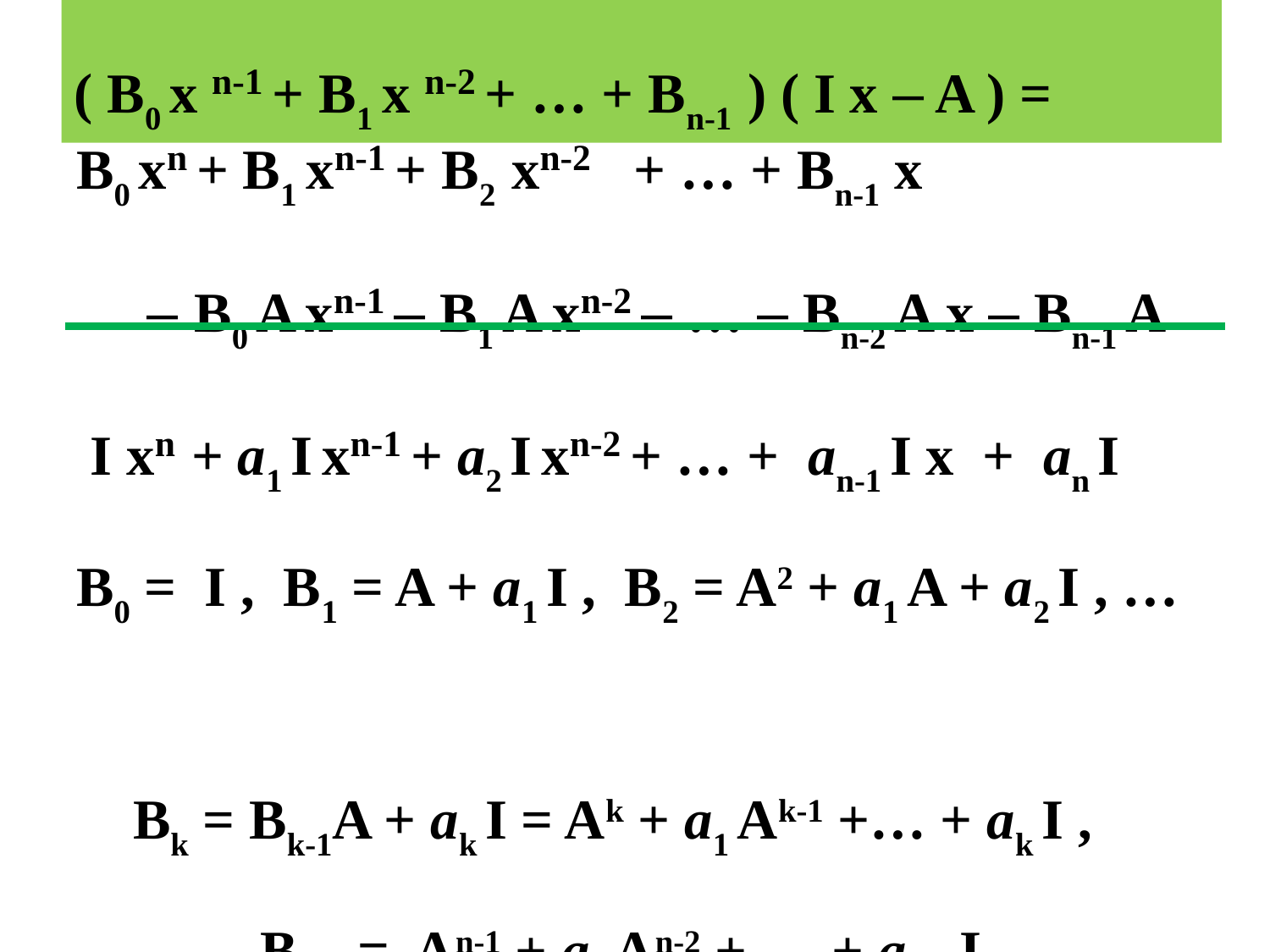

( B0 x n-1 + B1 x n-2 + … + Bn-1  ) ( I x – A ) =
B0 xn + B1 xn-1 + B2 xn-2   + … + Bn-1 x
     – B0 A xn-1 – B1 A xn-2 – … – Bn-2 A x – Bn-1 A
 I xn + a1 I xn-1 + a2 I xn-2 + … +  an-1 I x  +  an I
B0 =  I ,  B1 = A + a1 I ,  B2 = A2 + a1 A + a2 I , …
    Bk = Bk-1A + ak I = Ak + a1 Ak-1 +… + ak I ,
     … ,  Bn-1 =  An-1 + a1 An-2 + … + an-1 I
             故  B0 , B1 , … , Bn-1 ∈ K[ A ]